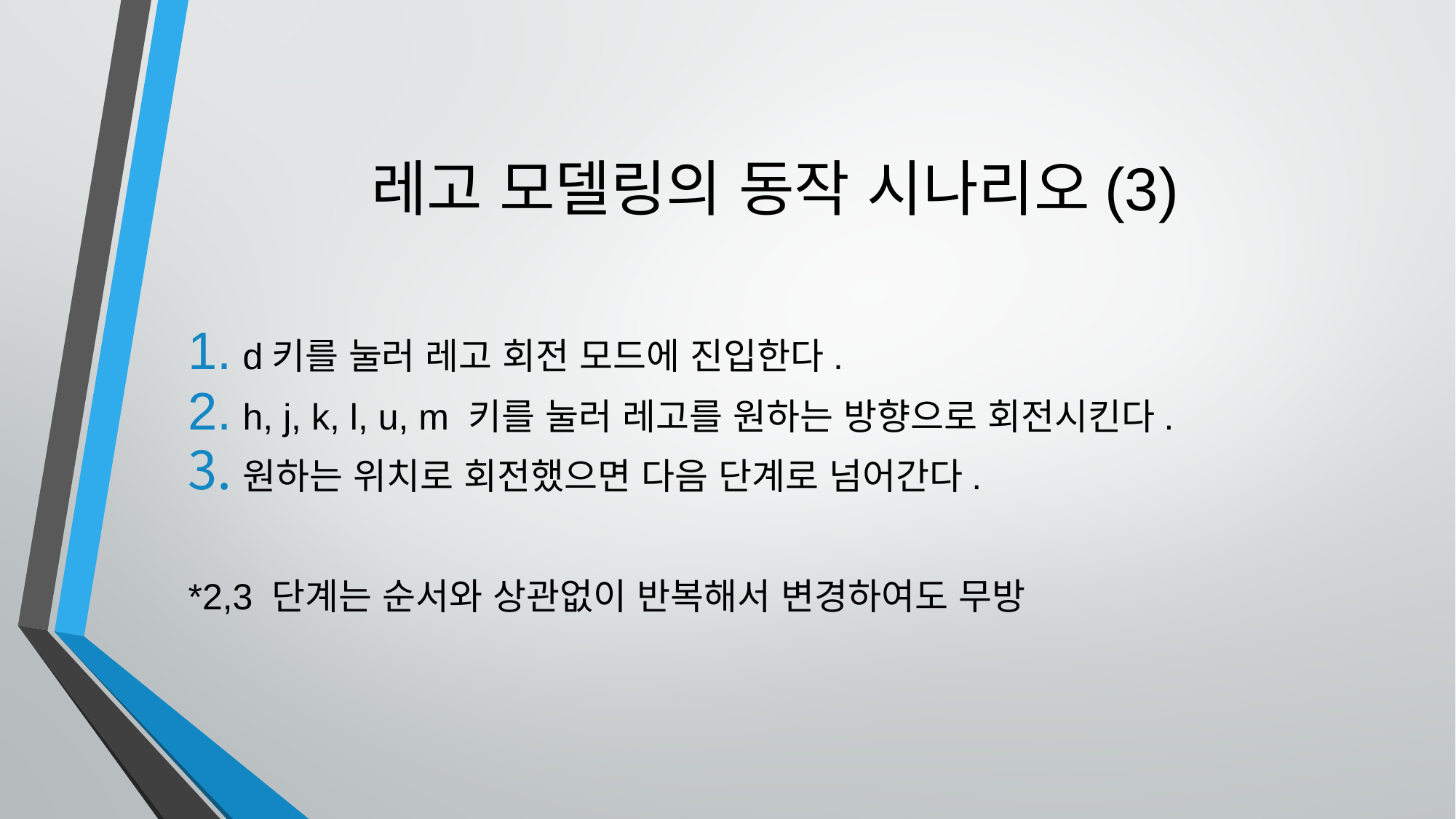

# 레고 모델링의 동작 시나리오(3)
d키를 눌러 레고 회전 모드에 진입한다.
h, j, k, l, u, m 키를 눌러 레고를 원하는 방향으로 회전시킨다.
원하는 위치로 회전했으면 다음 단계로 넘어간다.

*2,3 단계는 순서와 상관없이 반복해서 변경하여도 무방